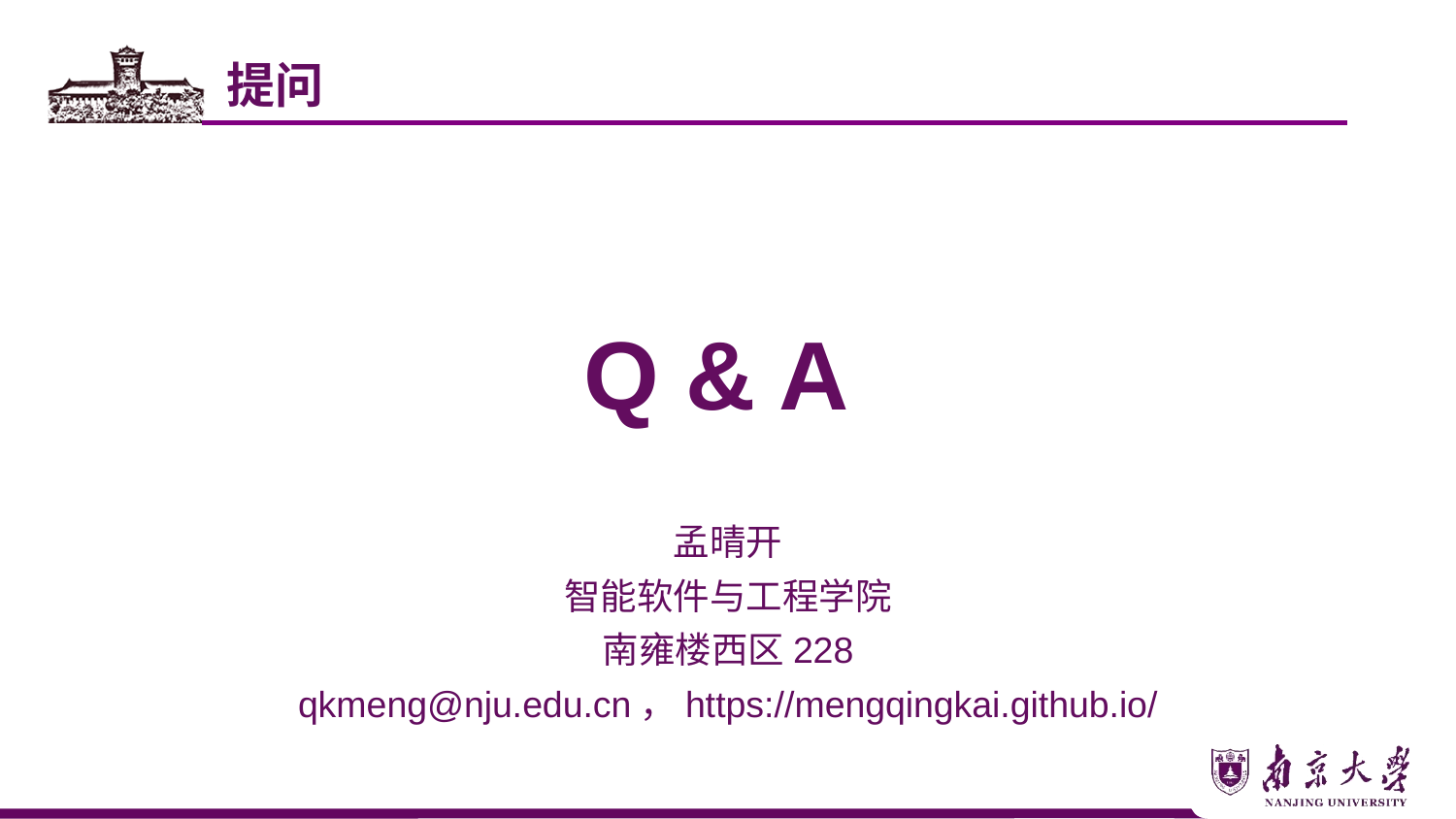

提问
Q & A
孟晴开
智能软件与工程学院
南雍楼西区228
qkmeng@nju.edu.cn，https://mengqingkai.github.io/